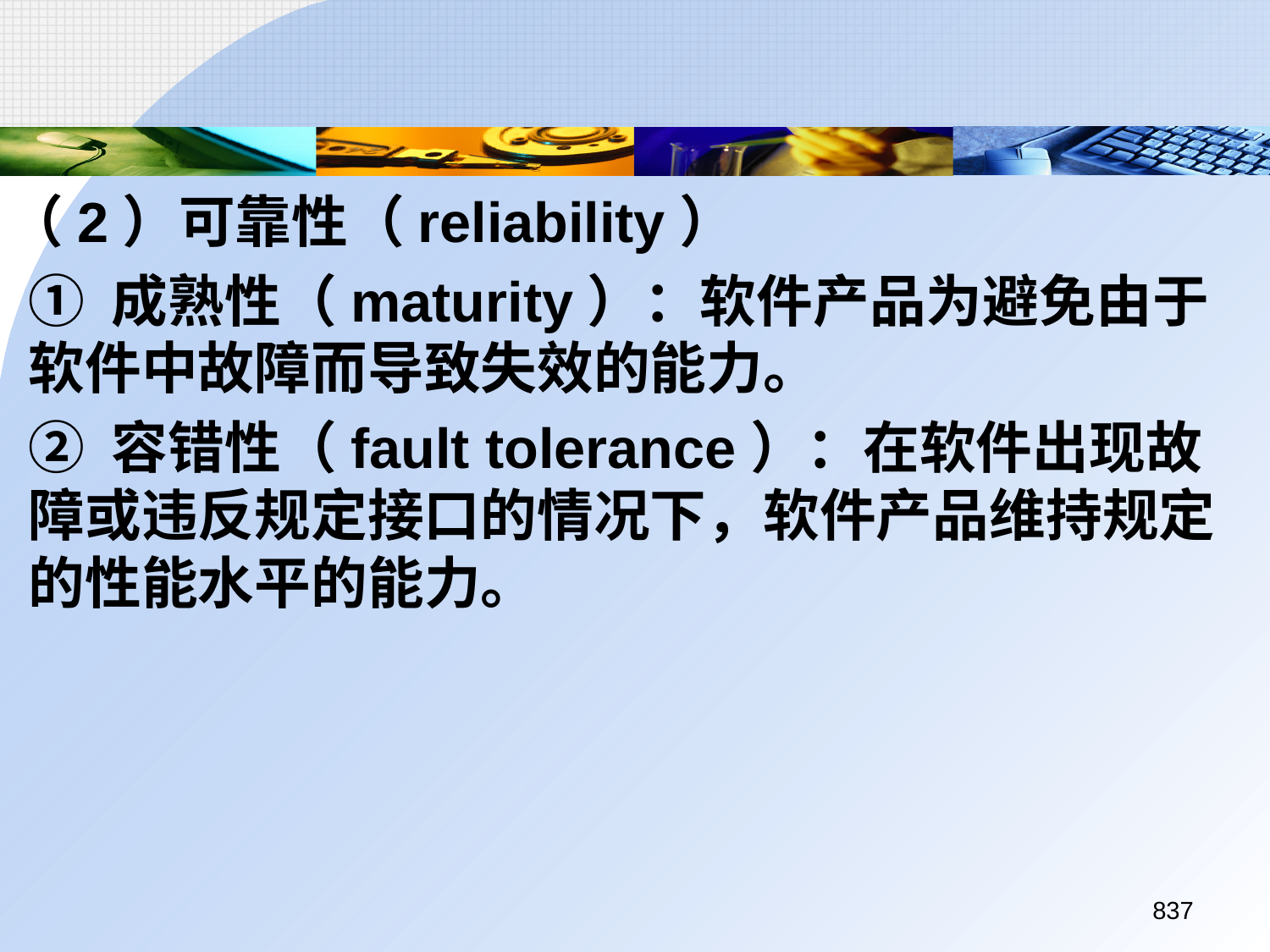

（2）可靠性（reliability）
	① 成熟性（maturity）：软件产品为避免由于软件中故障而导致失效的能力。
	② 容错性（fault tolerance）：在软件出现故障或违反规定接口的情况下，软件产品维持规定的性能水平的能力。
837